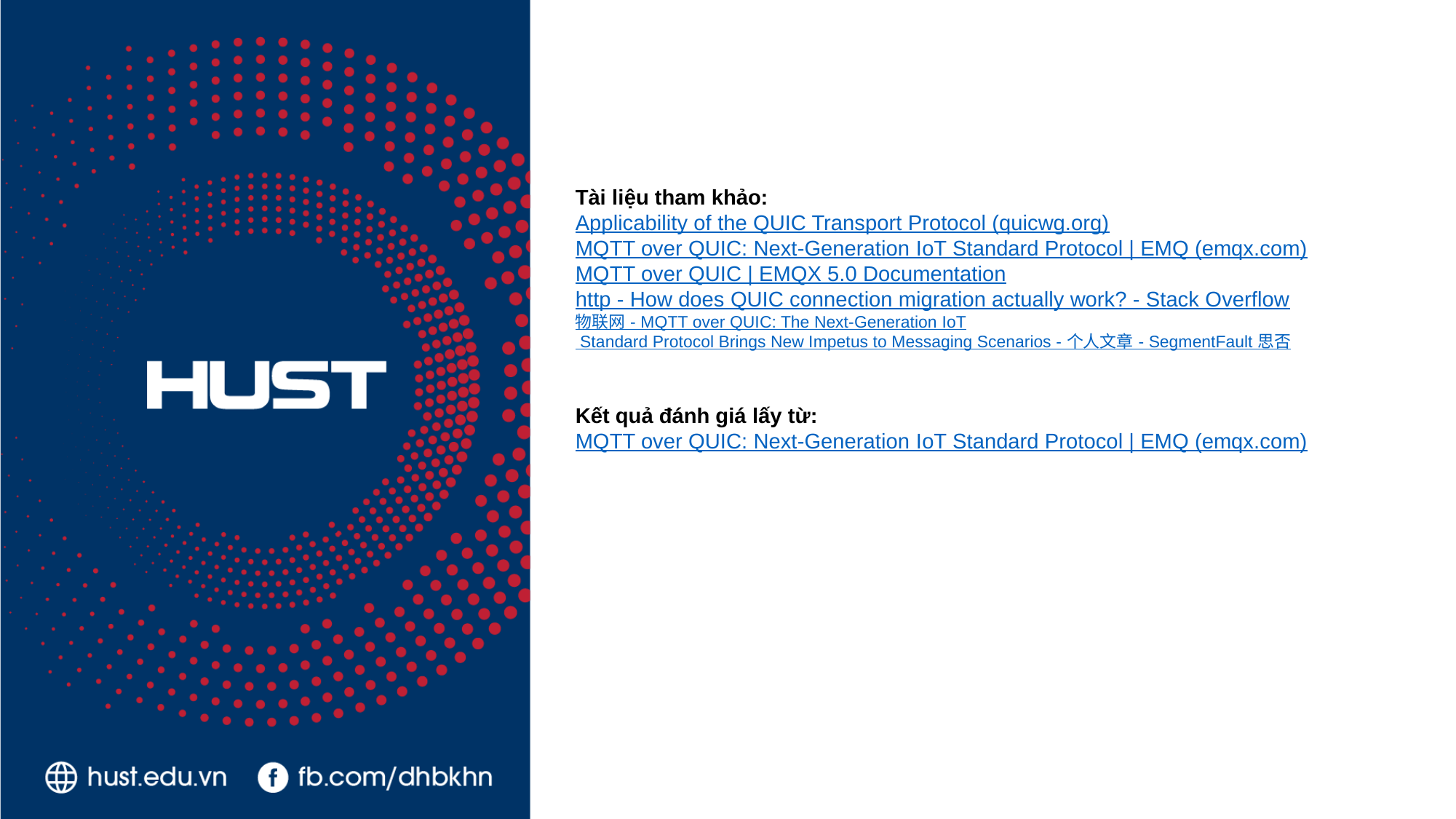

Tài liệu tham khảo:
Applicability of the QUIC Transport Protocol (quicwg.org)
MQTT over QUIC: Next-Generation IoT Standard Protocol | EMQ (emqx.com)
MQTT over QUIC | EMQX 5.0 Documentation
http - How does QUIC connection migration actually work? - Stack Overflow
物联网 - MQTT over QUIC: The Next-Generation IoT Standard Protocol Brings New Impetus to Messaging Scenarios - 个人文章 - SegmentFault 思否

Kết quả đánh giá lấy từ:
MQTT over QUIC: Next-Generation IoT Standard Protocol | EMQ (emqx.com)